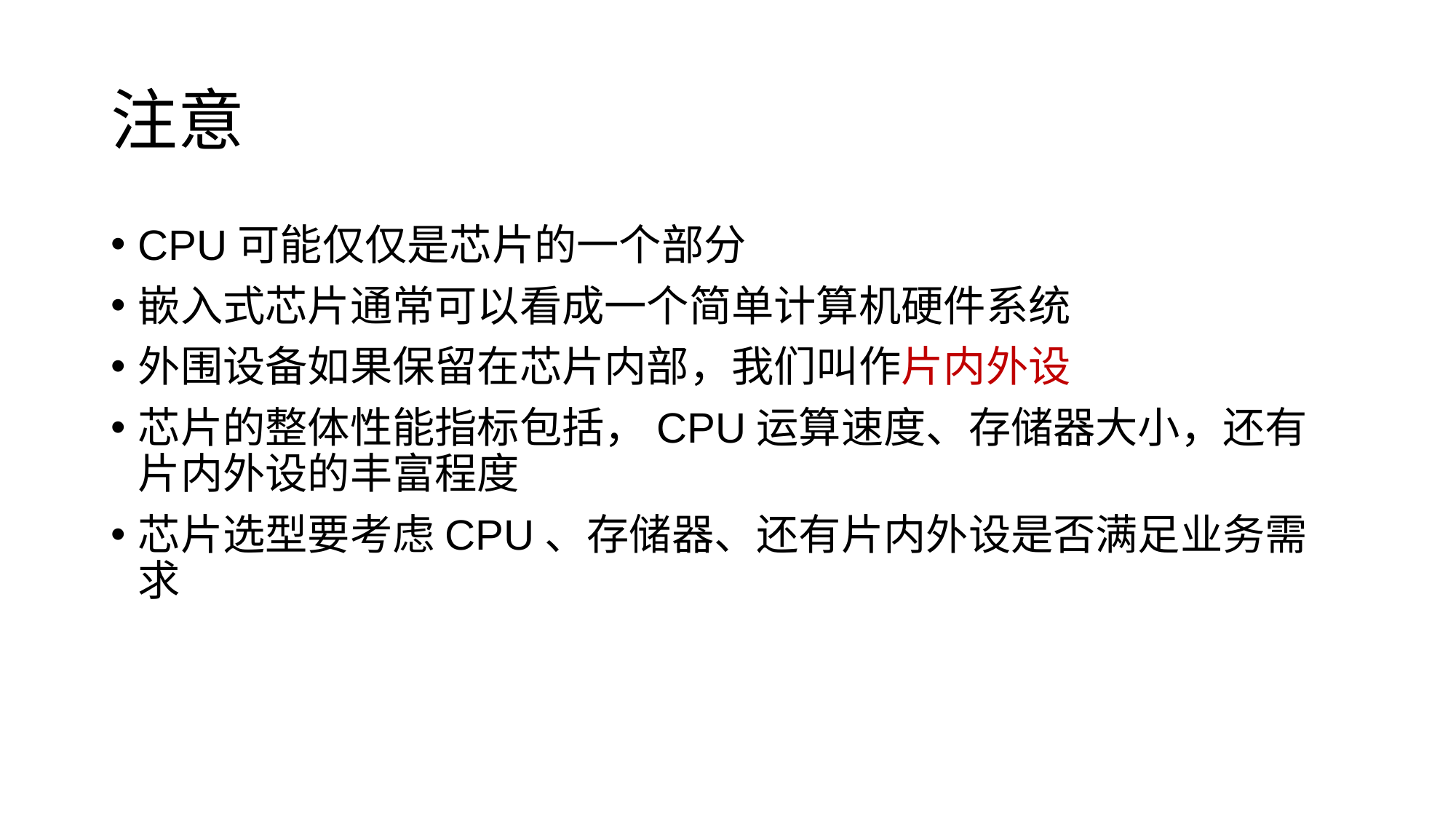

# 注意
CPU可能仅仅是芯片的一个部分
嵌入式芯片通常可以看成一个简单计算机硬件系统
外围设备如果保留在芯片内部，我们叫作片内外设
芯片的整体性能指标包括，CPU运算速度、存储器大小，还有片内外设的丰富程度
芯片选型要考虑CPU、存储器、还有片内外设是否满足业务需求